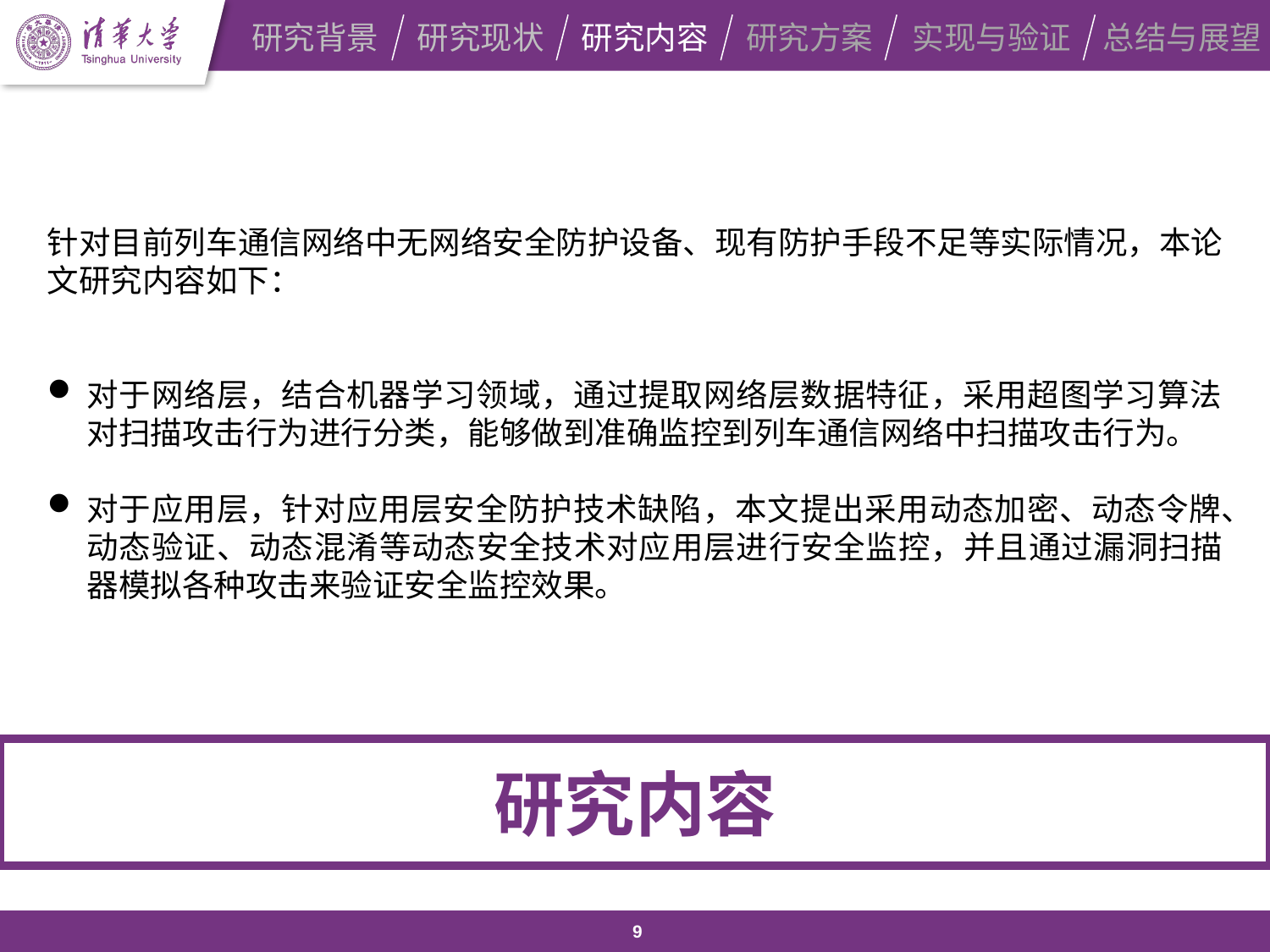

研究背景
研究现状
研究内容
研究方案
实现与验证
总结与展望
针对目前列车通信网络中无网络安全防护设备、现有防护手段不足等实际情况，本论文研究内容如下：

对于网络层，结合机器学习领域，通过提取网络层数据特征，采用超图学习算法对扫描攻击行为进行分类，能够做到准确监控到列车通信网络中扫描攻击行为。

对于应用层，针对应用层安全防护技术缺陷，本文提出采用动态加密、动态令牌、动态验证、动态混淆等动态安全技术对应用层进行安全监控，并且通过漏洞扫描器模拟各种攻击来验证安全监控效果。
研究内容